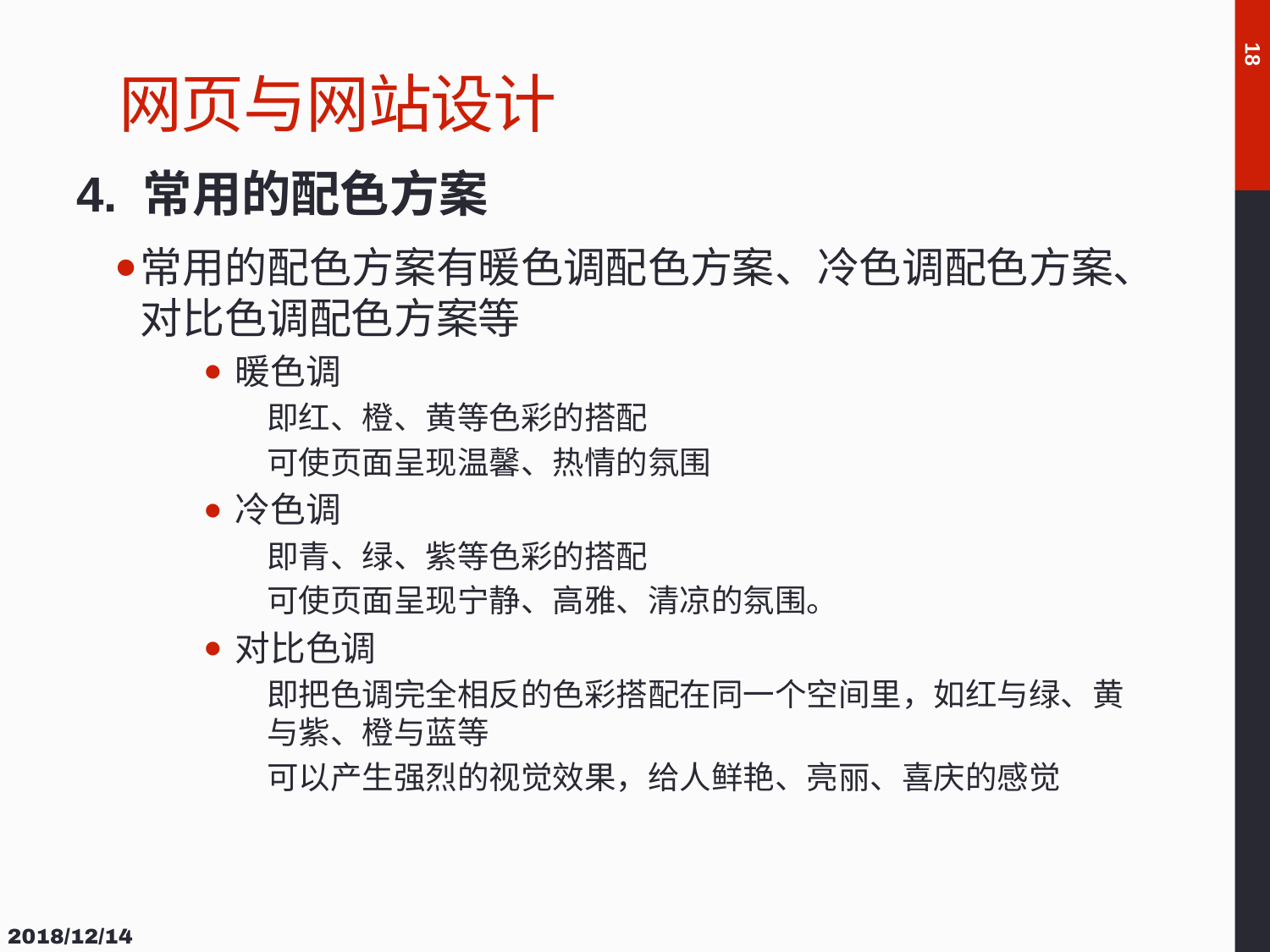

# 网页与网站设计
18
4. 常用的配色方案
常用的配色方案有暖色调配色方案、冷色调配色方案、对比色调配色方案等
暖色调
即红、橙、黄等色彩的搭配
可使页面呈现温馨、热情的氛围
冷色调
即青、绿、紫等色彩的搭配
可使页面呈现宁静、高雅、清凉的氛围。
对比色调
即把色调完全相反的色彩搭配在同一个空间里，如红与绿、黄与紫、橙与蓝等
可以产生强烈的视觉效果，给人鲜艳、亮丽、喜庆的感觉
2018/12/14